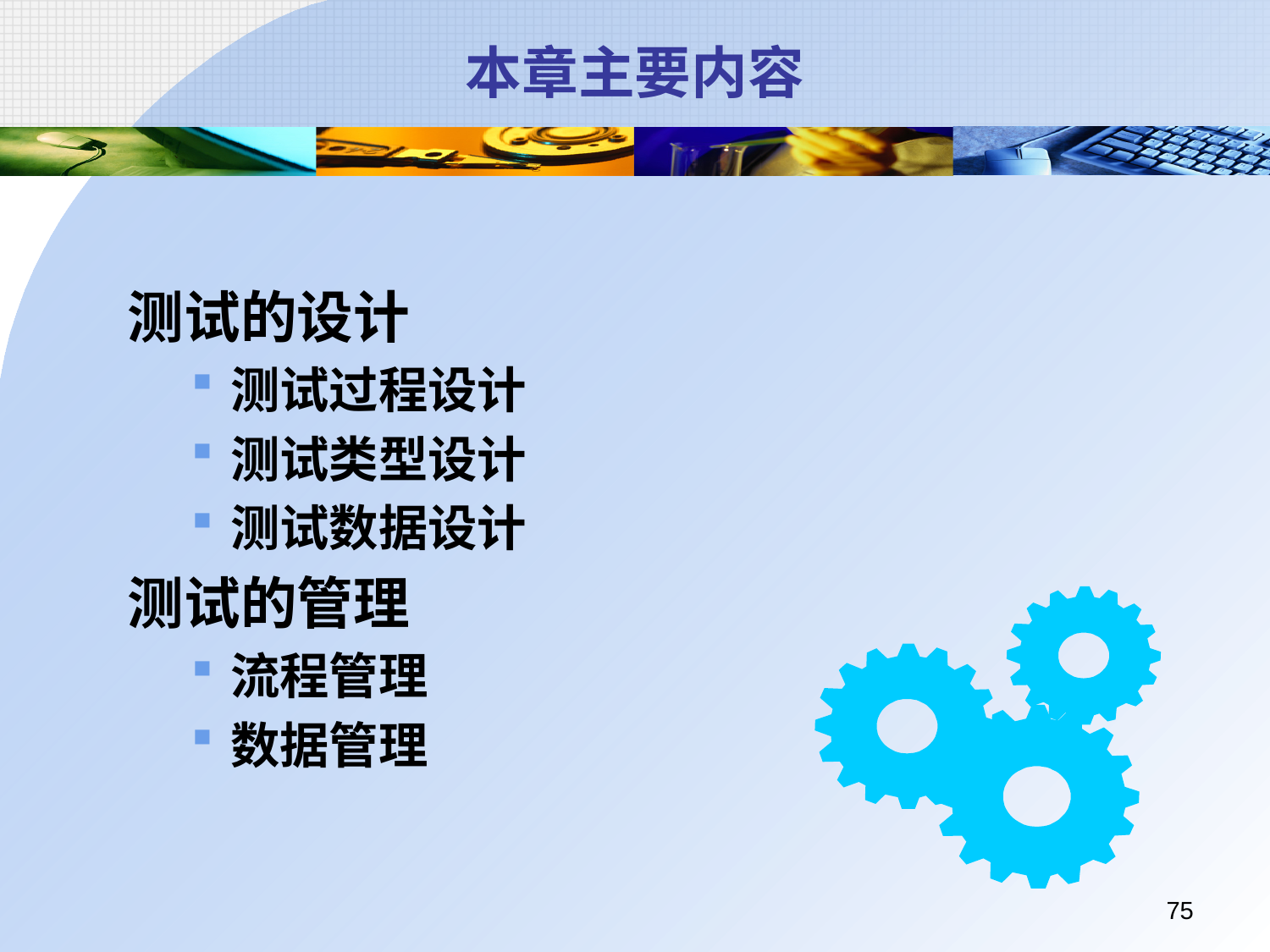

# 本章主要内容
测试的设计
测试过程设计
测试类型设计
测试数据设计
测试的管理
流程管理
数据管理

75